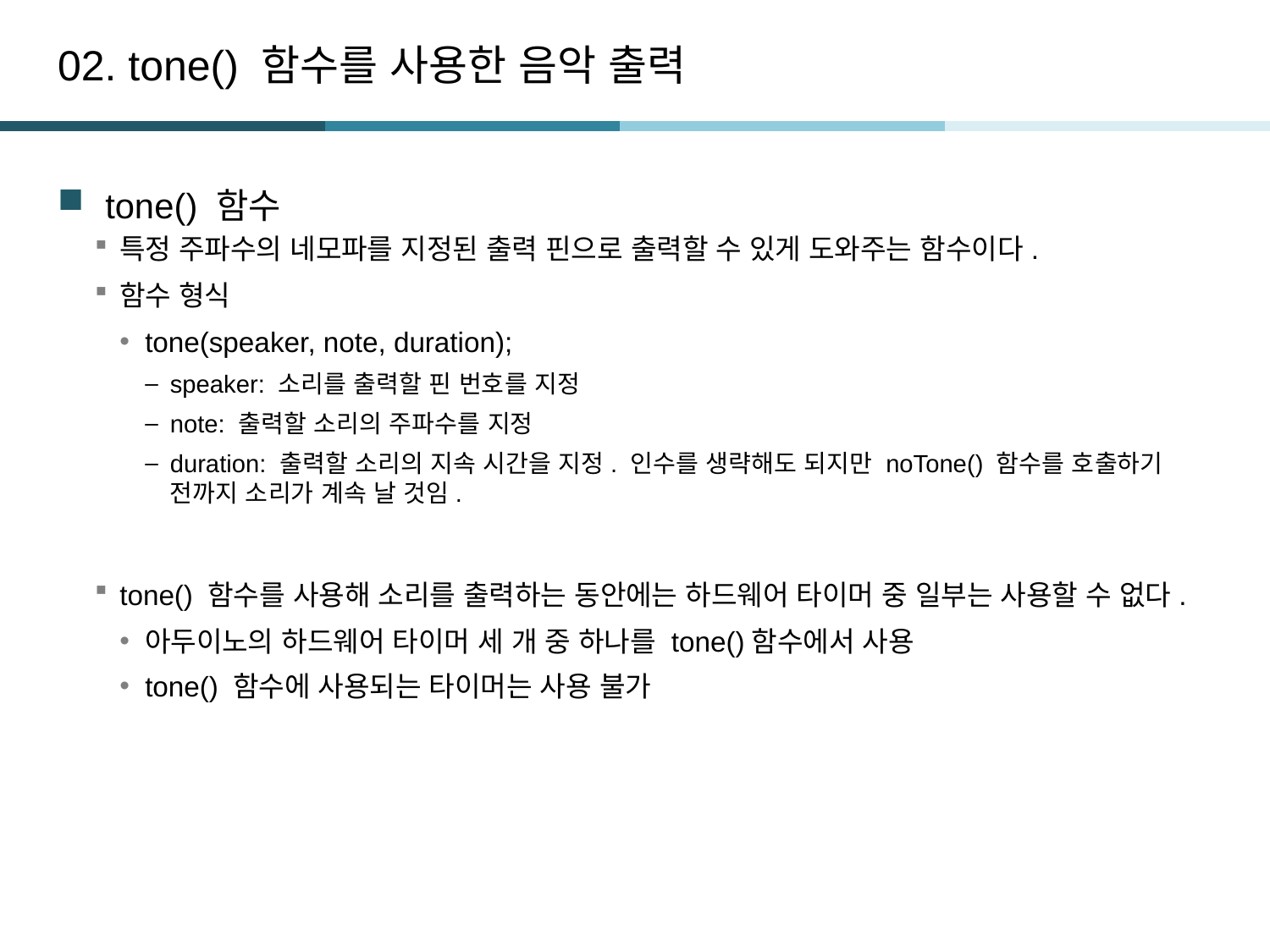

# 02. tone() 함수를 사용한 음악 출력
tone() 함수
특정 주파수의 네모파를 지정된 출력 핀으로 출력할 수 있게 도와주는 함수이다.
함수 형식
tone(speaker, note, duration);
speaker: 소리를 출력할 핀 번호를 지정
note: 출력할 소리의 주파수를 지정
duration: 출력할 소리의 지속 시간을 지정. 인수를 생략해도 되지만 noTone() 함수를 호출하기 전까지 소리가 계속 날 것임.

tone() 함수를 사용해 소리를 출력하는 동안에는 하드웨어 타이머 중 일부는 사용할 수 없다.
아두이노의 하드웨어 타이머 세 개 중 하나를 tone()함수에서 사용
tone() 함수에 사용되는 타이머는 사용 불가